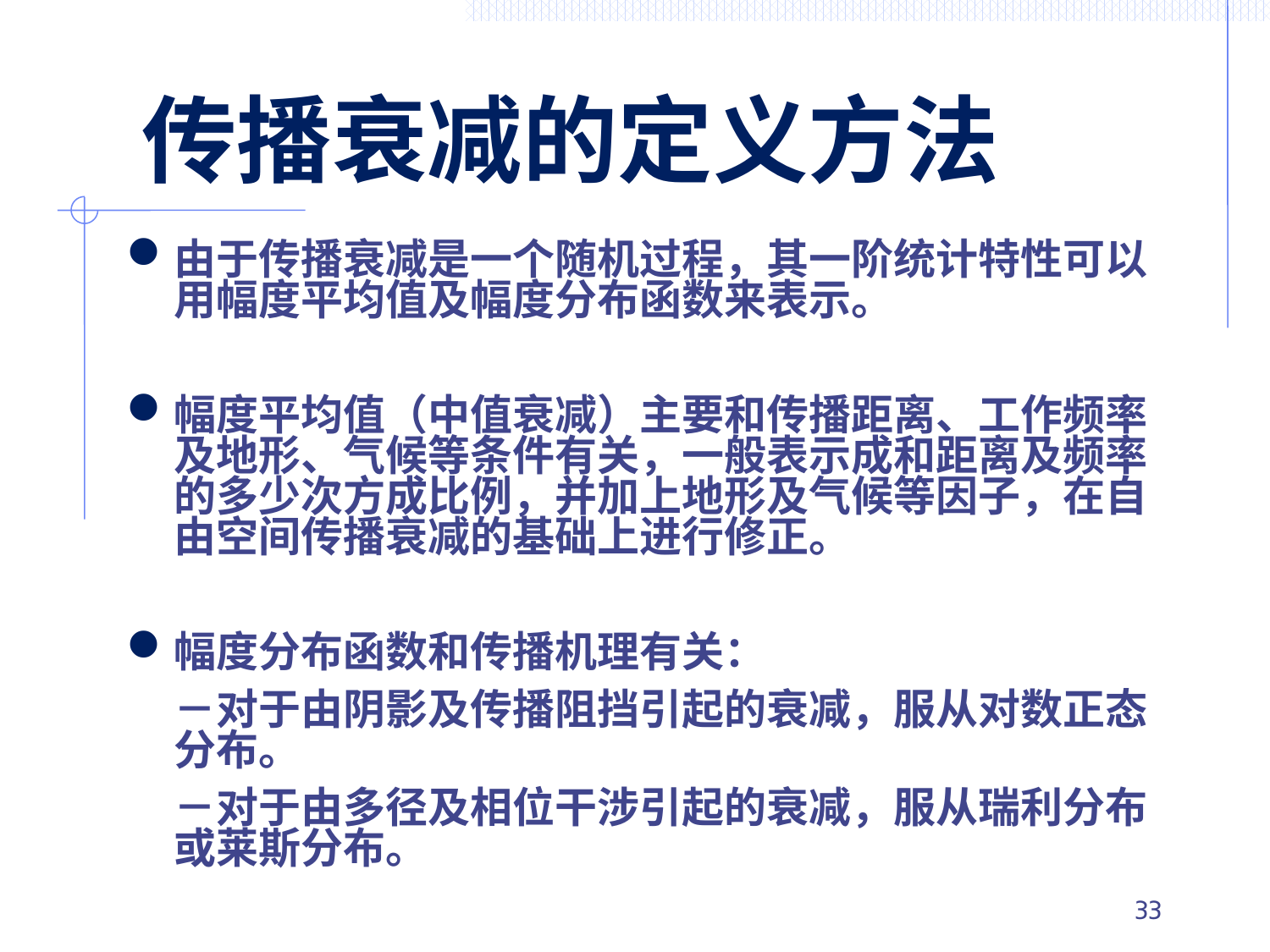

# 传播衰减的定义方法
由于传播衰减是一个随机过程，其一阶统计特性可以用幅度平均值及幅度分布函数来表示。

幅度平均值（中值衰减）主要和传播距离、工作频率及地形、气候等条件有关，一般表示成和距离及频率的多少次方成比例，并加上地形及气候等因子，在自由空间传播衰减的基础上进行修正。

幅度分布函数和传播机理有关：
	－对于由阴影及传播阻挡引起的衰减，服从对数正态分布。
	－对于由多径及相位干涉引起的衰减，服从瑞利分布或莱斯分布。

33